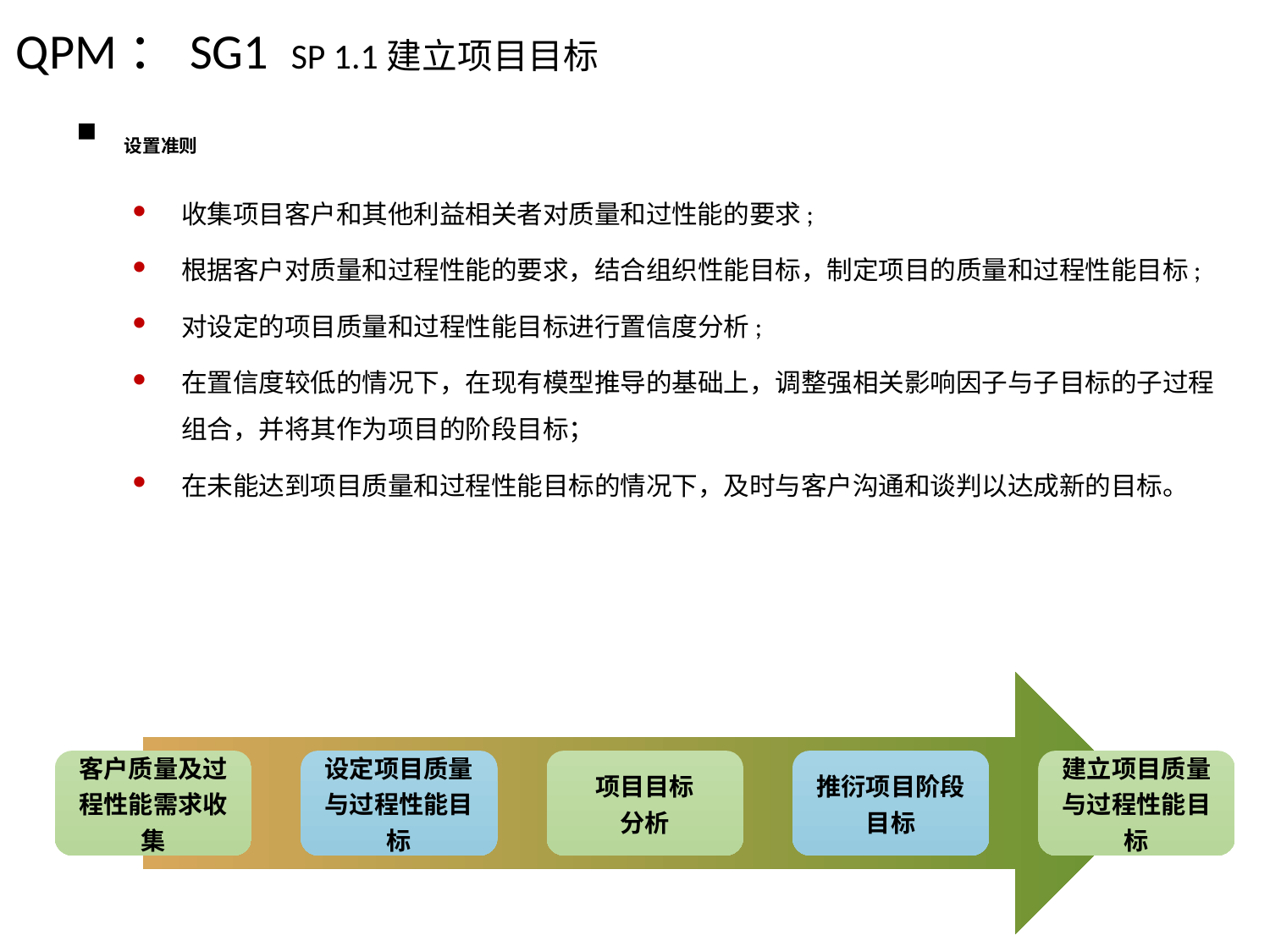

QPM：SG1  SP 1.1建立项目目标
设置准则
收集项目客户和其他利益相关者对质量和过性能的要求;
根据客户对质量和过程性能的要求，结合组织性能目标，制定项目的质量和过程性能目标;
对设定的项目质量和过程性能目标进行置信度分析;
在置信度较低的情况下，在现有模型推导的基础上，调整强相关影响因子与子目标的子过程组合，并将其作为项目的阶段目标；
在未能达到项目质量和过程性能目标的情况下，及时与客户沟通和谈判以达成新的目标。

客户质量及过程性能需求收集
设定项目质量与过程性能目标
项目目标
分析
推衍项目阶段
目标
建立项目质量与过程性能目标